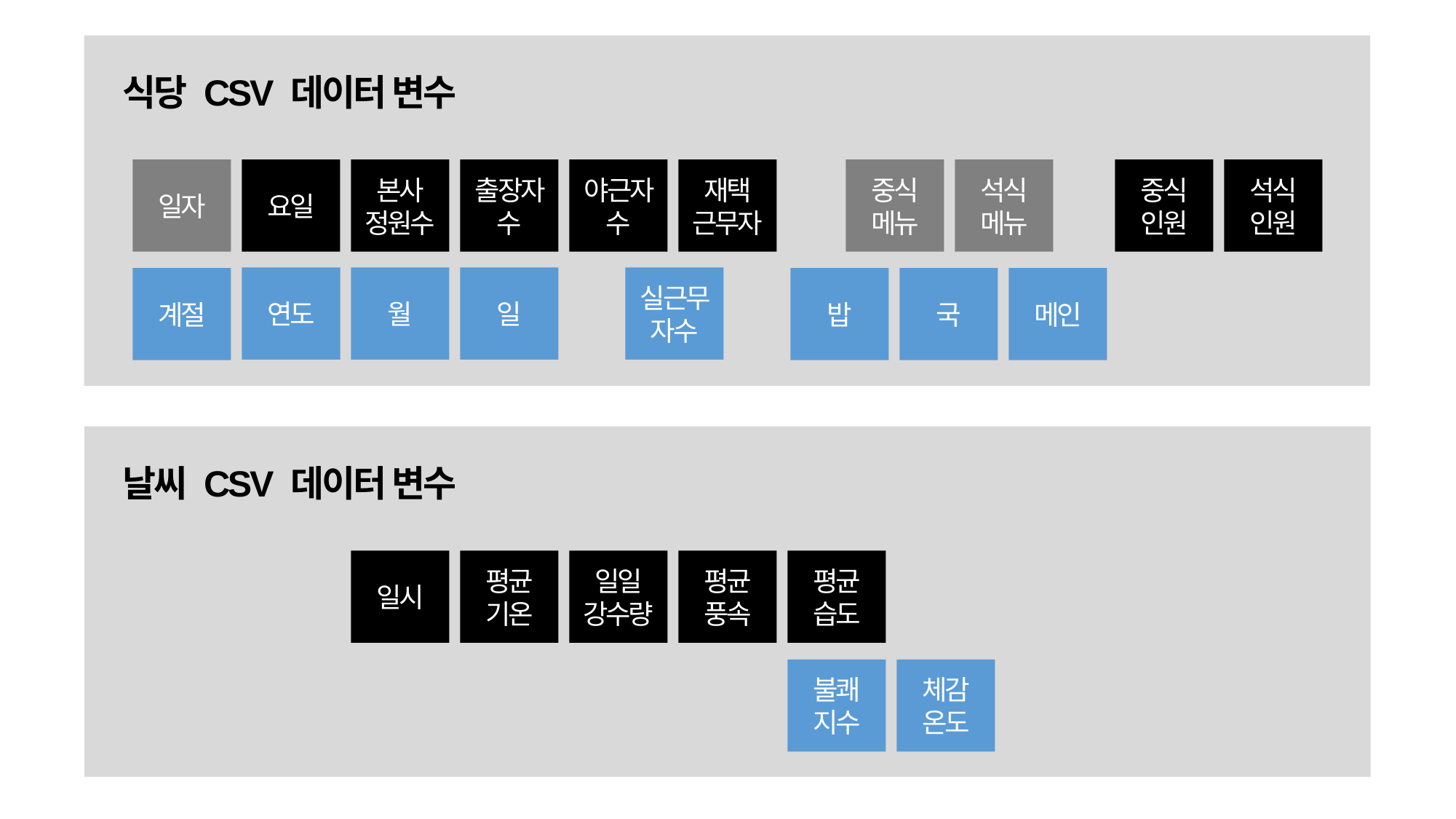

식당 CSV 데이터 변수
재택
근무자
중식
메뉴
석식
메뉴
중식
인원
석식
인원
출장자수
야근자수
본사
정원수
일자
요일
실근무자수
연도
월
일
계절
밥
국
메인

날씨 CSV 데이터 변수
평균
풍속
평균
습도
평균
기온
일일
강수량
일시
불쾌
지수
체감
온도